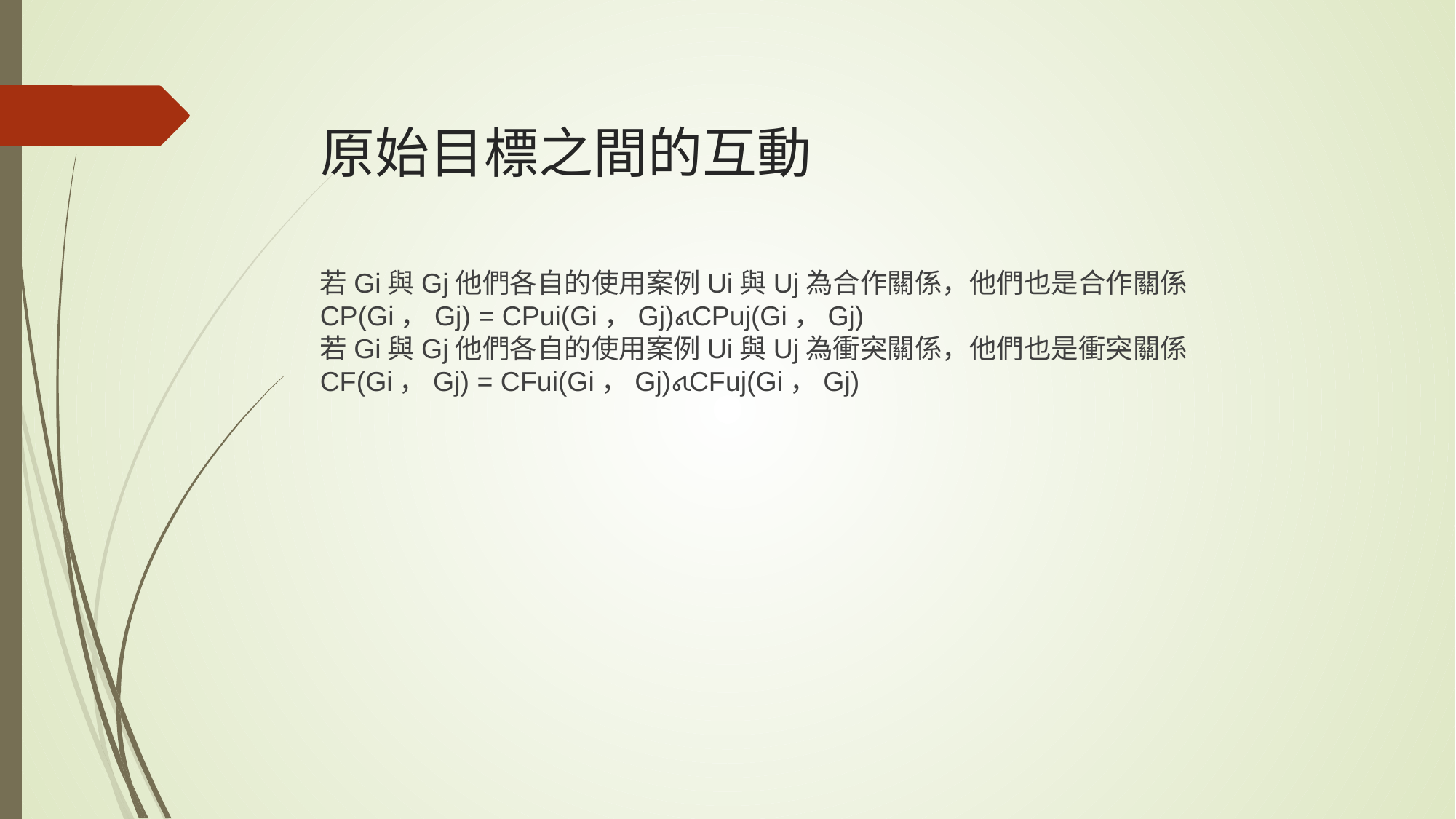

22
# 原始目標之間的互動
若Gi與Gj他們各自的使用案例Ui與Uj為合作關係，他們也是合作關係
CP(Gi，Gj) = CPui(Gi，Gj)𑂽CPuj(Gi，Gj)
若Gi與Gj他們各自的使用案例Ui與Uj為衝突關係，他們也是衝突關係
CF(Gi，Gj) = CFui(Gi，Gj)𑂽CFuj(Gi，Gj)